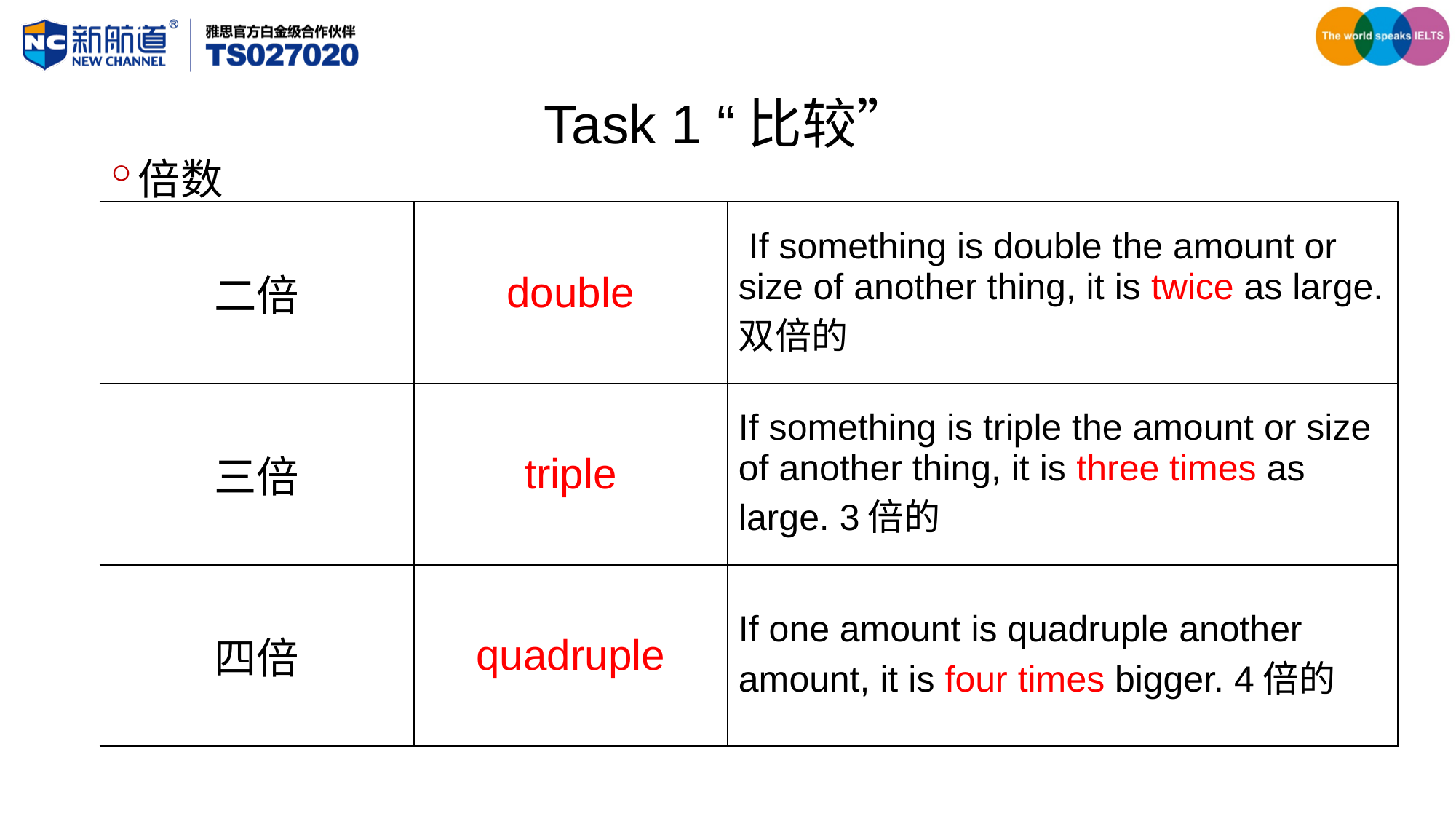

# Task 1 “比较”
倍数
| 二倍 | double | If something is double the amount or size of another thing, it is twice as large. 双倍的 |
| --- | --- | --- |
| 三倍 | triple | If something is triple the amount or size of another thing, it is three times as large. 3倍的 |
| 四倍 | quadruple | If one amount is quadruple another amount, it is four times bigger. 4倍的 |